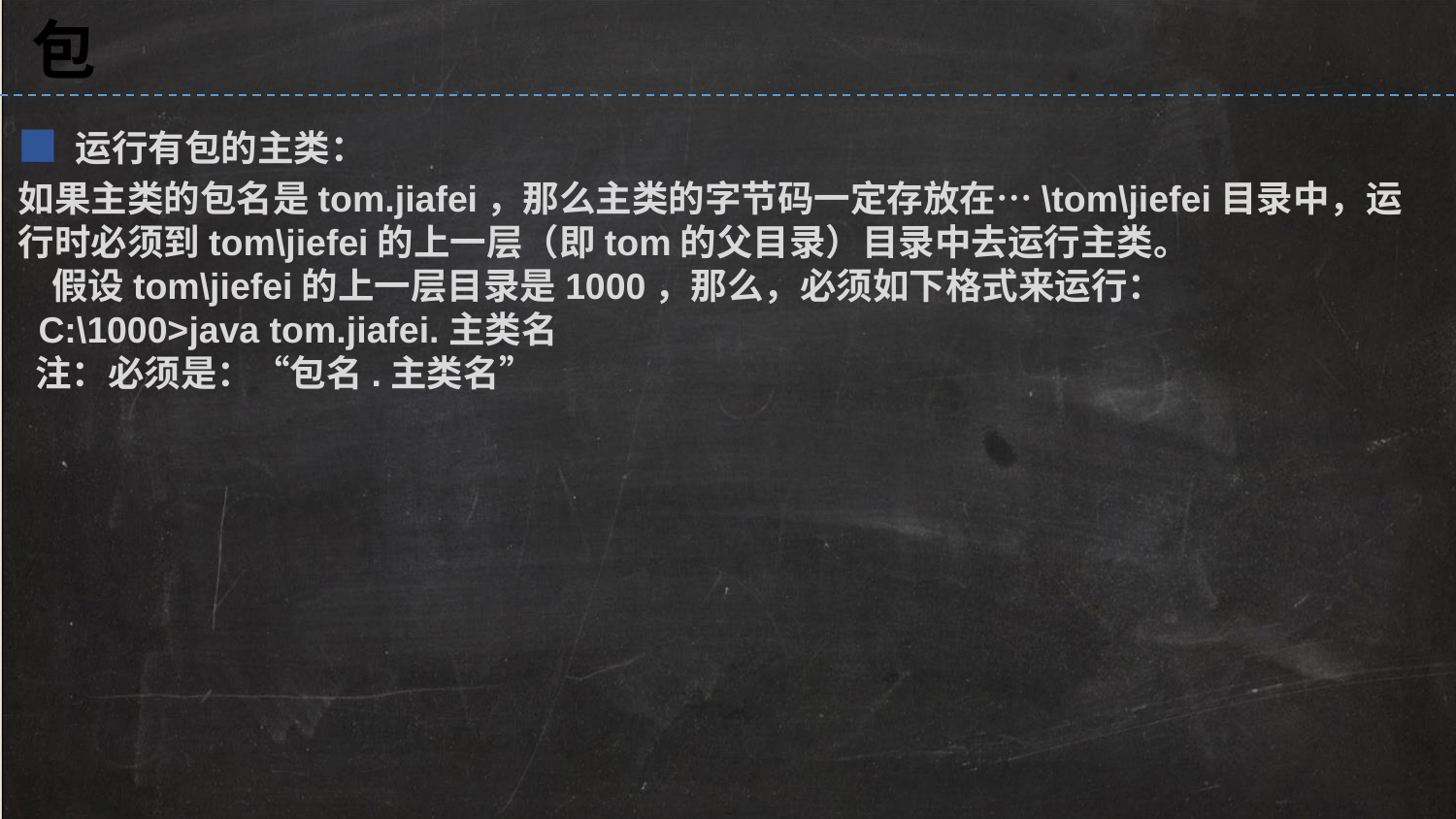

包
■ 运行有包的主类：

如果主类的包名是tom.jiafei，那么主类的字节码一定存放在…\tom\jiefei目录中，运行时必须到tom\jiefei的上一层（即tom的父目录）目录中去运行主类。
   假设tom\jiefei的上一层目录是1000，那么，必须如下格式来运行：
  C:\1000>java tom.jiafei.主类名
 注：必须是：“包名.主类名”